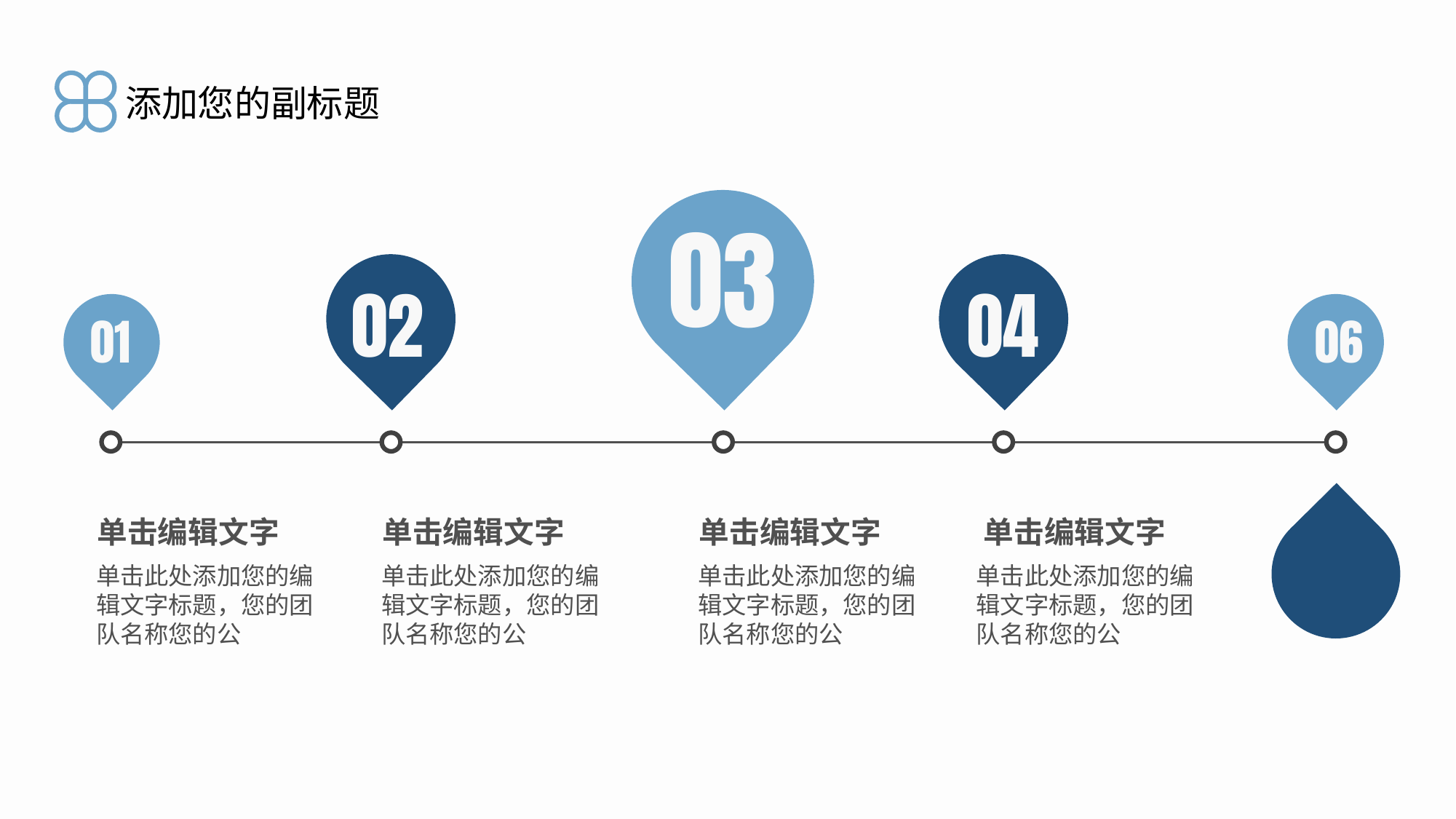

添加您的副标题

03

02
04

06
01

单击编辑文字
单击编辑文字
单击编辑文字
单击编辑文字

单击此处添加您的编辑文字标题，您的团队名称您的公
单击此处添加您的编辑文字标题，您的团队名称您的公
单击此处添加您的编辑文字标题，您的团队名称您的公
单击此处添加您的编辑文字标题，您的团队名称您的公